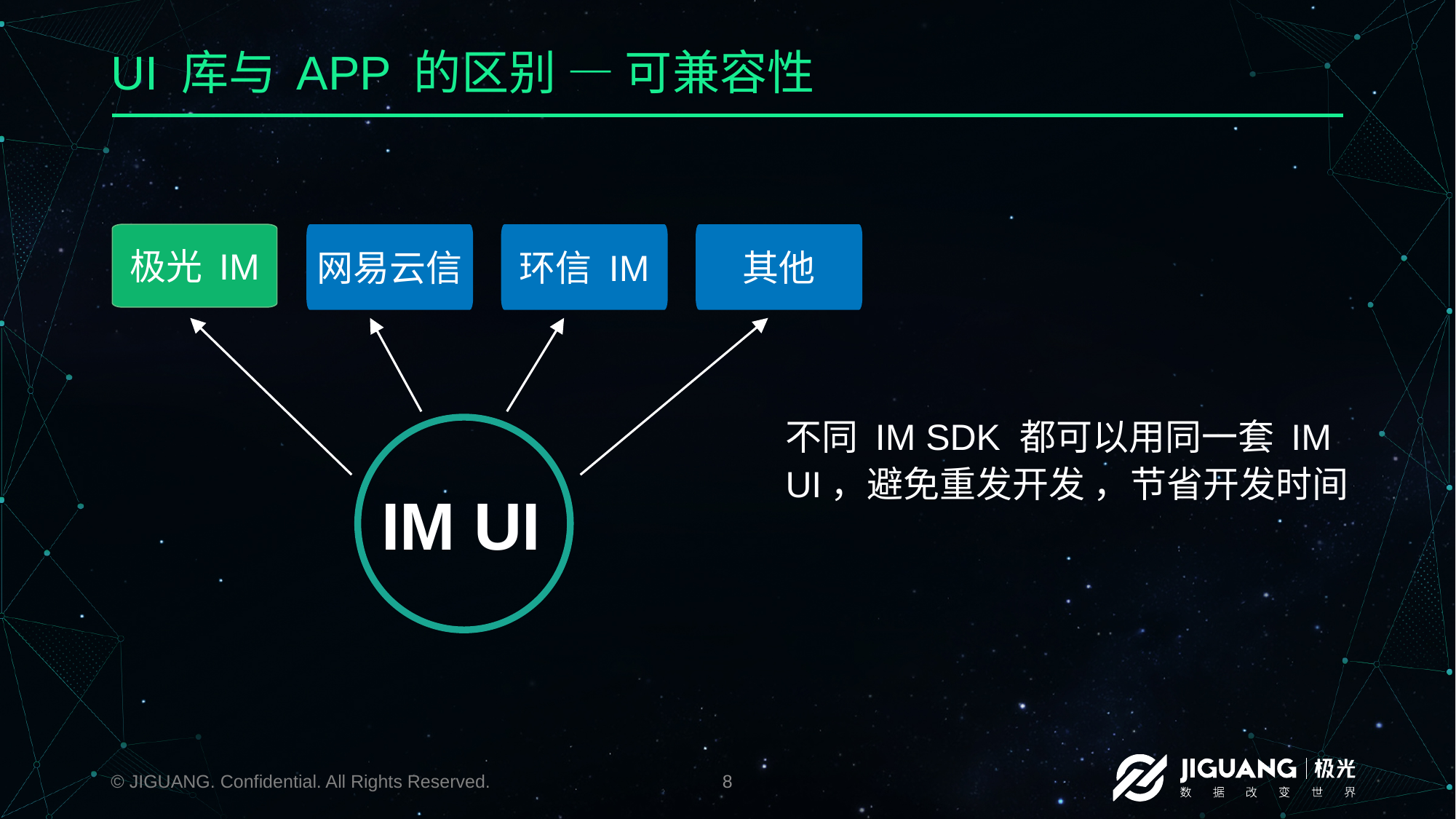

# UI 库与 APP 的区别 — 可兼容性

网易云信
环信 IM
其他
极光 IM

不同 IM SDK 都可以用同一套 IM UI，避免重发开发 ，节省开发时间

IM UI
© JIGUANG. Confidential. All Rights Reserved.
8